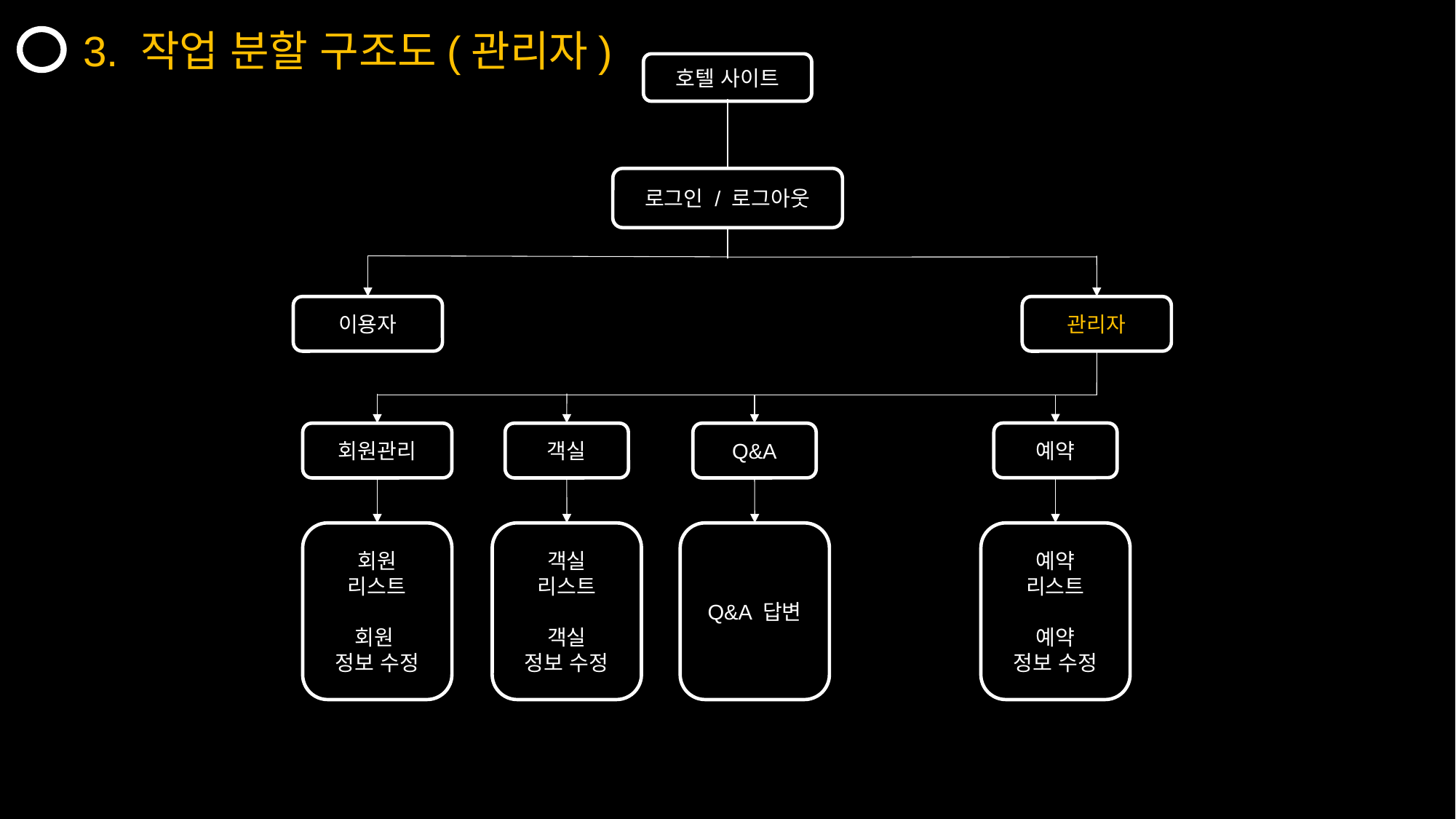

3. 작업 분할 구조도(관리자)

호텔 사이트
로그인 / 로그아웃
이용자
관리자
예약
회원관리
객실
Q&A
회원
리스트

회원
정보 수정
객실
리스트

객실
정보 수정
Q&A 답변
예약
리스트

예약
정보 수정